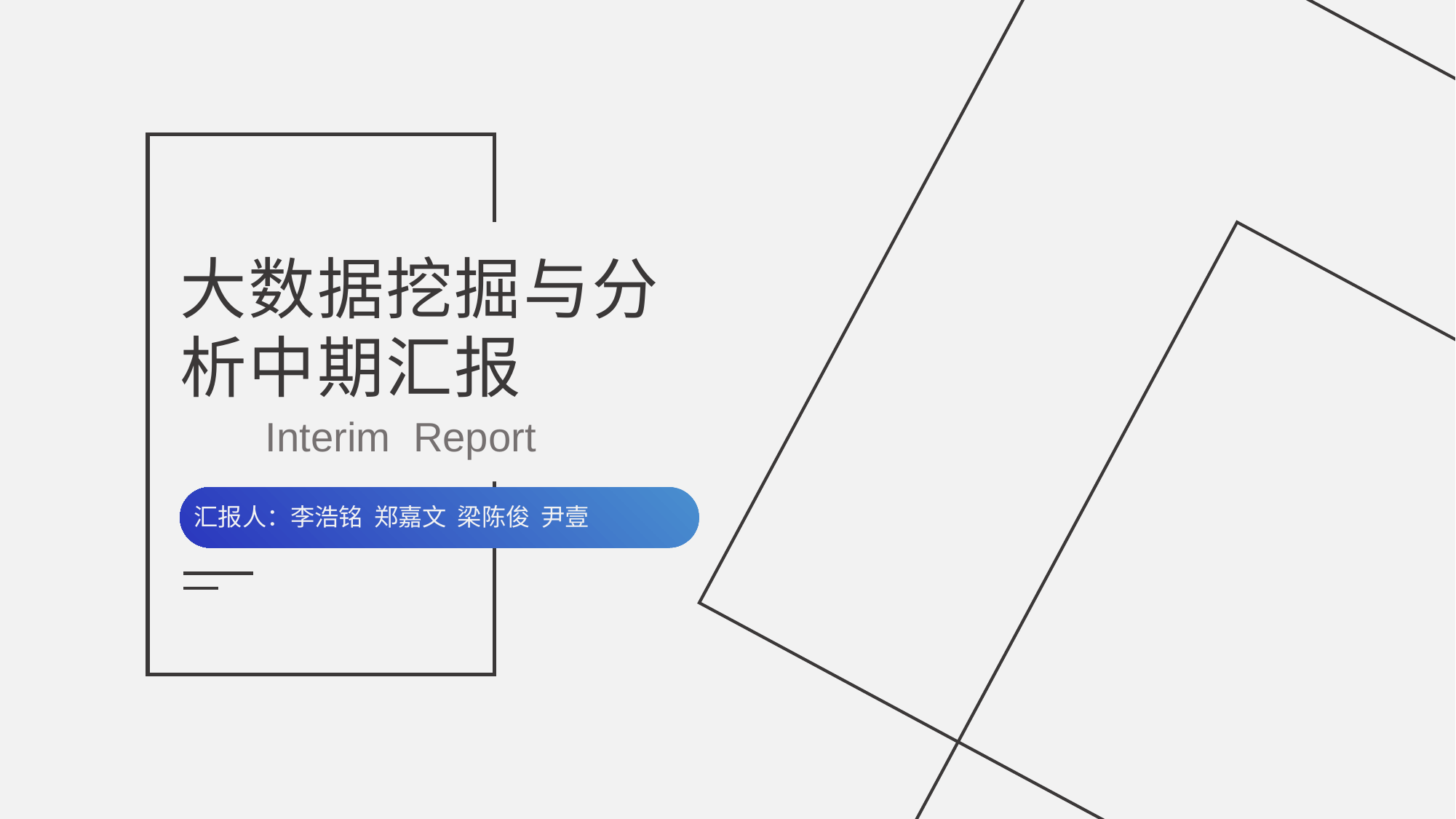

大数据挖掘与分析中期汇报

Interim  Report

汇报人：李浩铭  郑嘉文  梁陈俊  尹壹